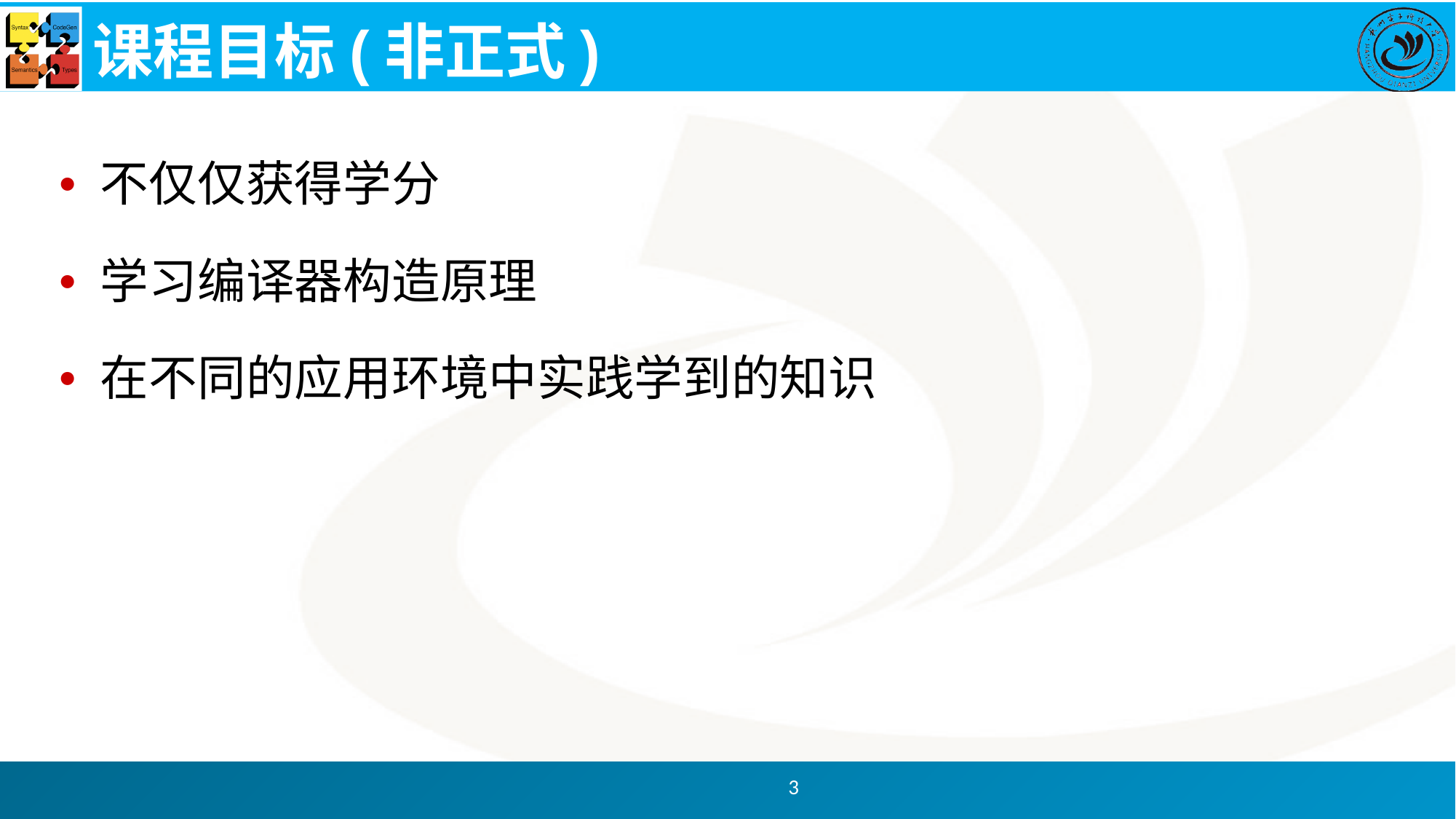

# 课程目标(非正式)
不仅仅获得学分
学习编译器构造原理
在不同的应用环境中实践学到的知识
3